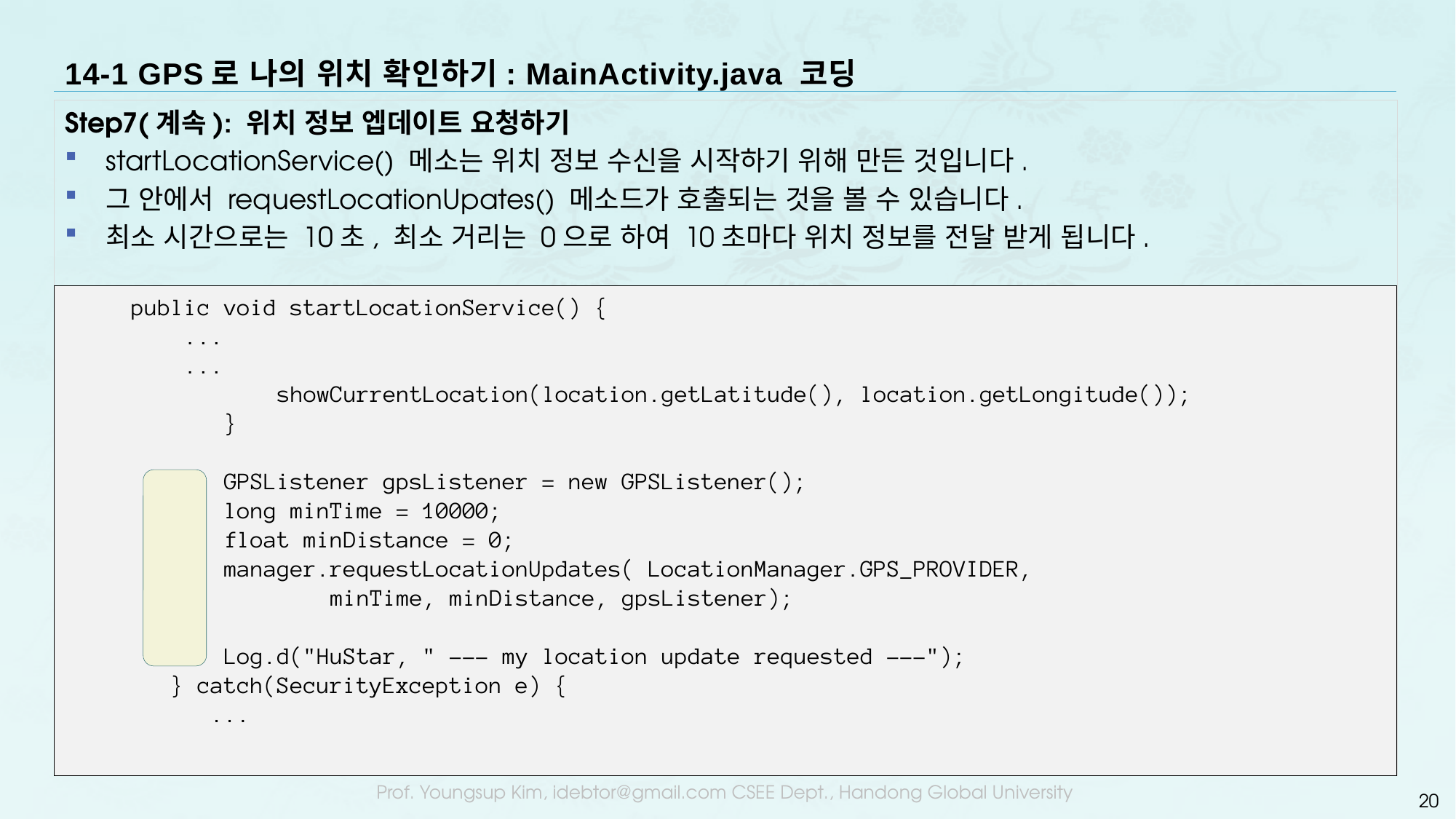

# 14-1 GPS로 나의 위치 확인하기: MainActivity.java 코딩
Step7(계속): 위치 정보 엡데이트 요청하기
startLocationService() 메소는 위치 정보 수신을 시작하기 위해 만든 것입니다.
그 안에서 requestLocationUpates() 메소드가 호출되는 것을 볼 수 있습니다.
최소 시간으로는 10초, 최소 거리는 0으로 하여 10초마다 위치 정보를 전달 받게 됩니다.

     public void startLocationService() {
         ...
         ...
                showCurrentLocation(location.getLatitude(), location.getLongitude());
            }

            GPSListener gpsListener = new GPSListener();
            long minTime = 10000;
            float minDistance = 0;
            manager.requestLocationUpdates( LocationManager.GPS_PROVIDER,
                    minTime, minDistance, gpsListener);

            Log.d("HuStar, " --- my location update requested ---");
        } catch(SecurityException e) {
           ...

20